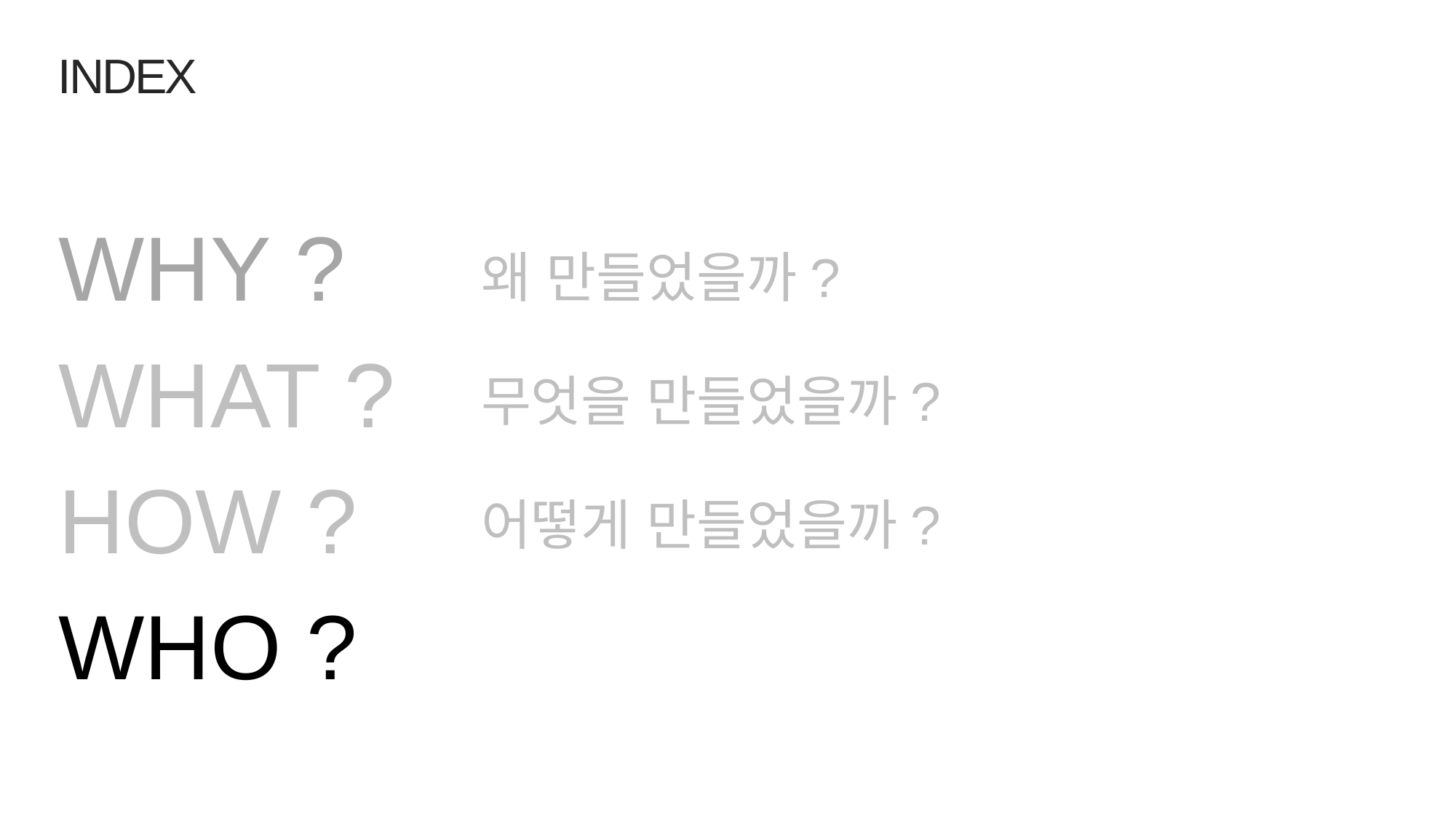

INDEX
WHY ?
왜 만들었을까?
WHAT ?
무엇을 만들었을까?
HOW ?
어떻게 만들었을까?
WHO ?